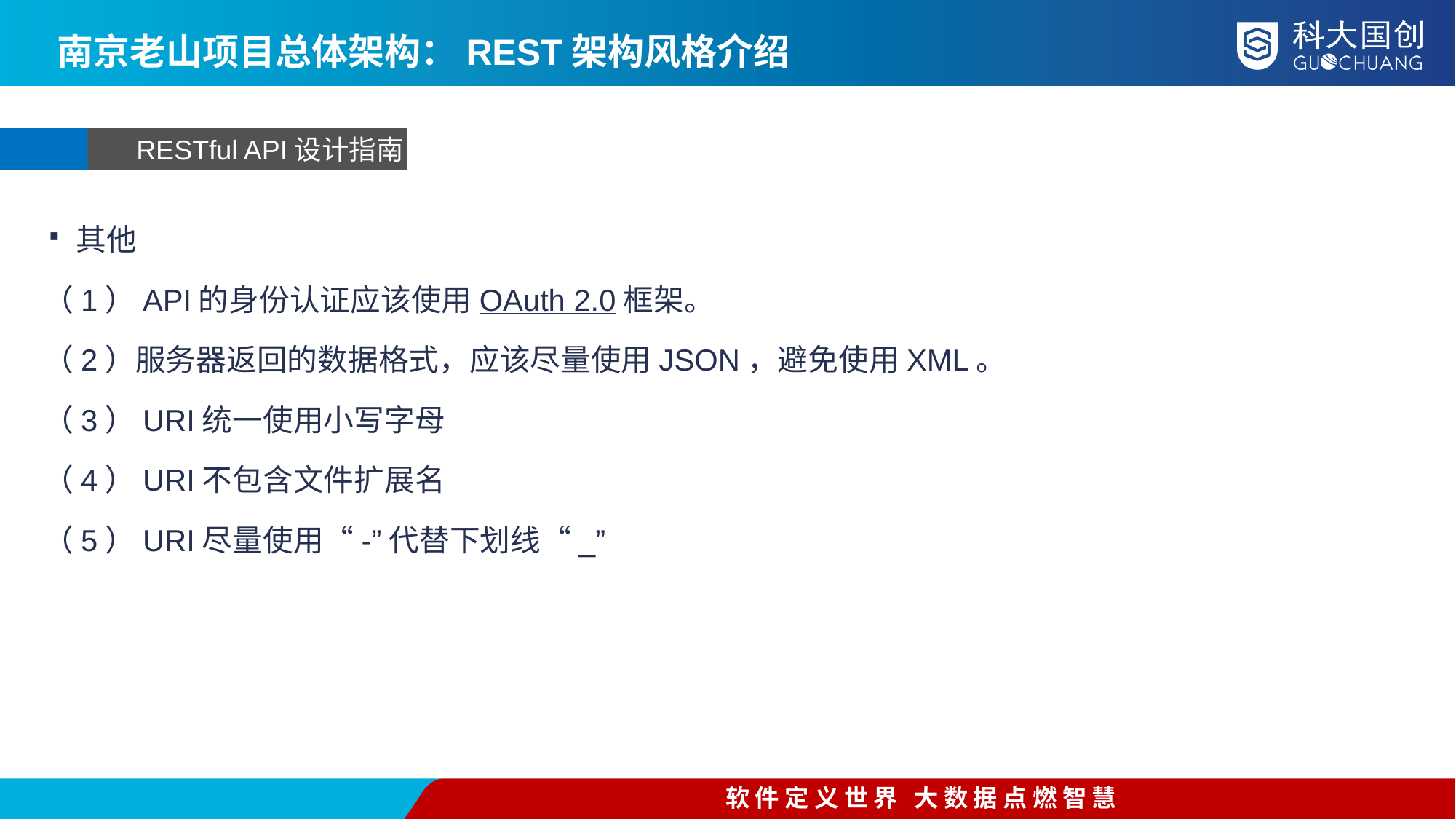

南京老山项目总体架构：REST架构风格介绍
RESTful API设计指南

其他
（1）API的身份认证应该使用OAuth 2.0框架。
（2）服务器返回的数据格式，应该尽量使用JSON，避免使用XML。
（3）URI统一使用小写字母
（4）URI不包含文件扩展名
（5）URI尽量使用“-”代替下划线“_”